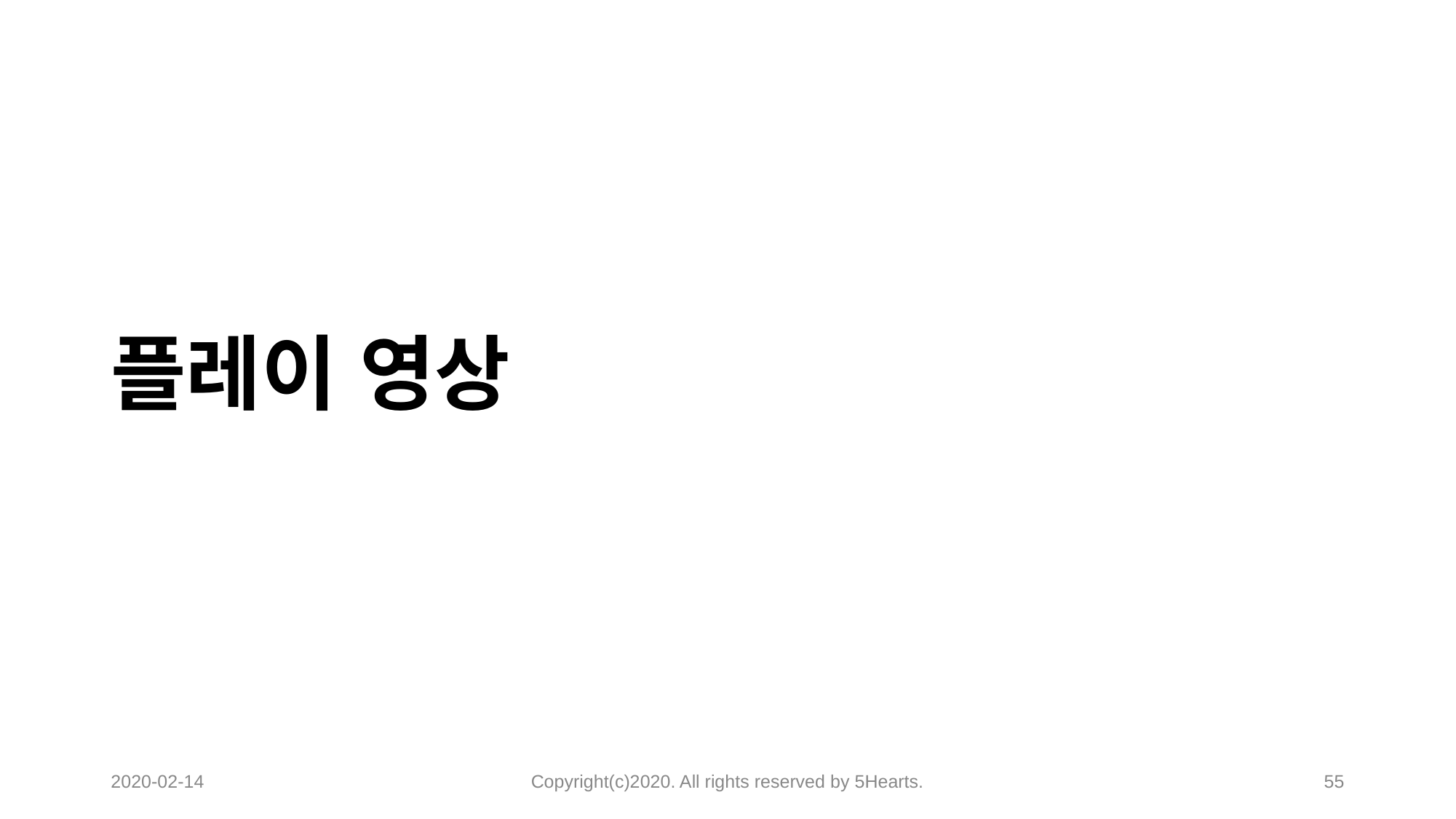

플레이 영상
2020-02-14
Copyright(c)2020. All rights reserved by 5Hearts.
55